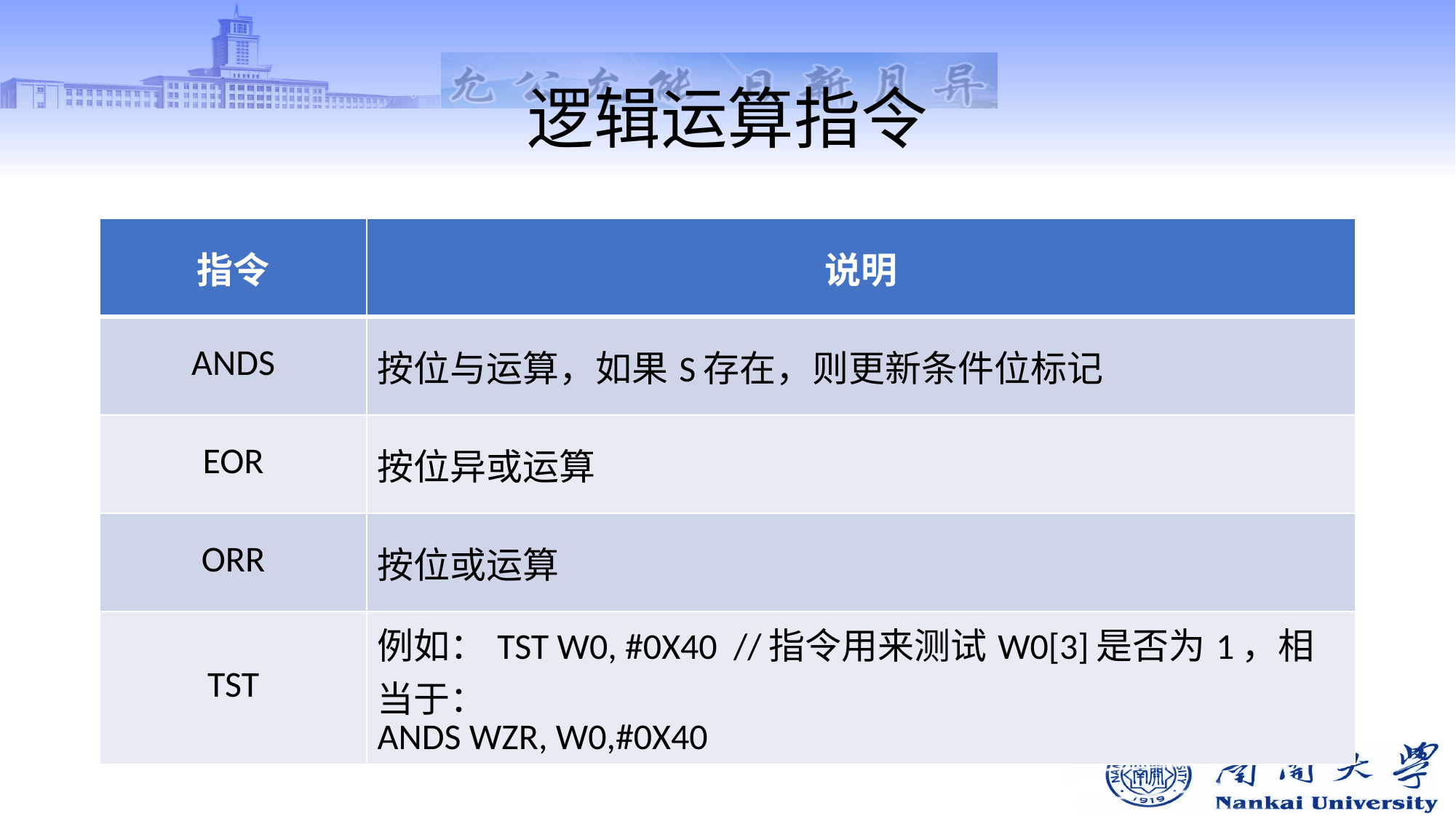

# 逻辑运算指令
| 指令 | 说明 |
| --- | --- |
| ANDS | 按位与运算，如果S存在，则更新条件位标记 |
| EOR | 按位异或运算 |
| ORR | 按位或运算 |
| TST | 例如：TST W0, #0X40 //指令用来测试W0[3]是否为1，相当于： ANDS WZR, W0,#0X40 |